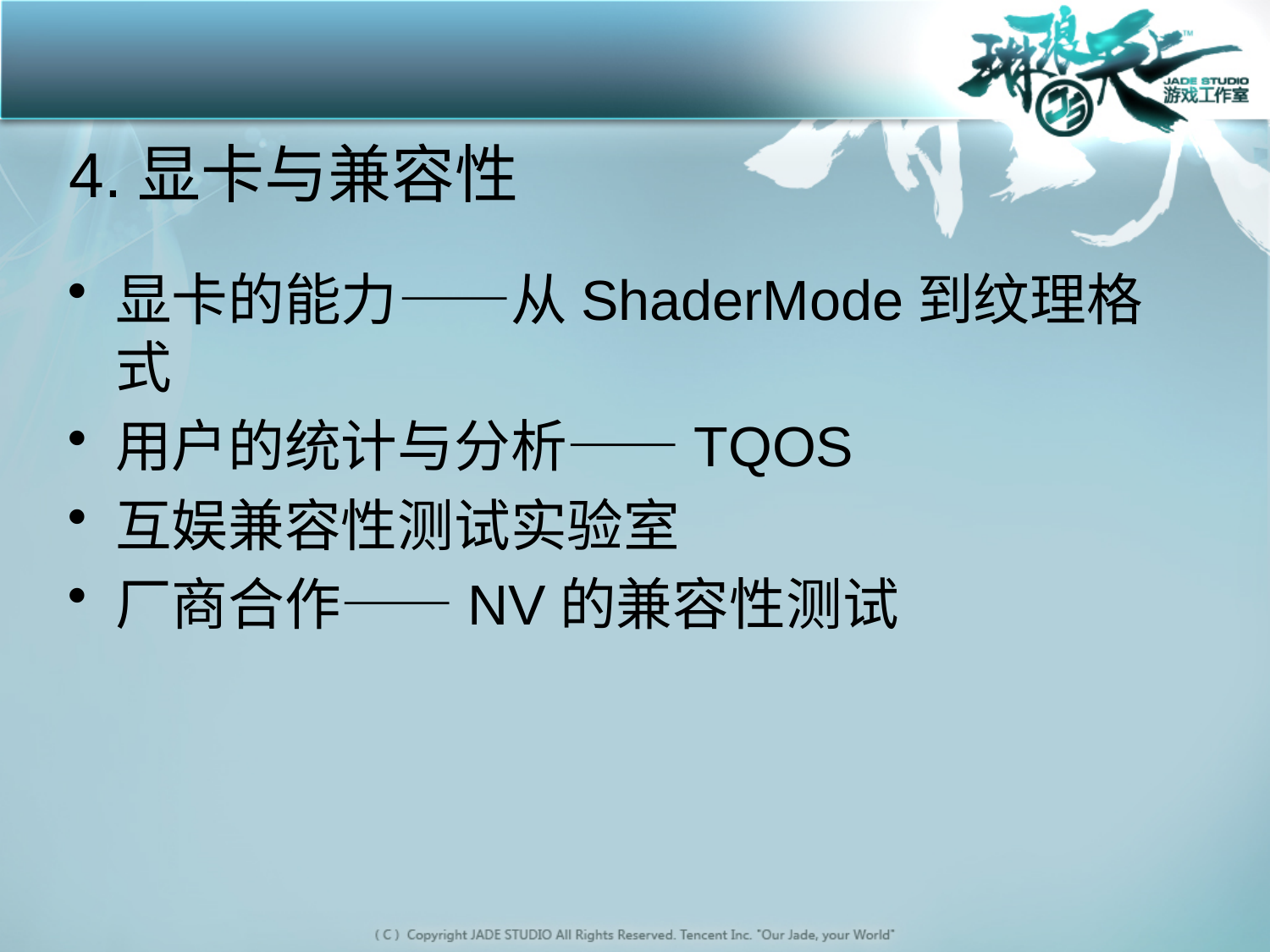

# 4.显卡与兼容性
显卡的能力——从ShaderMode到纹理格式
用户的统计与分析——TQOS
互娱兼容性测试实验室
厂商合作——NV的兼容性测试